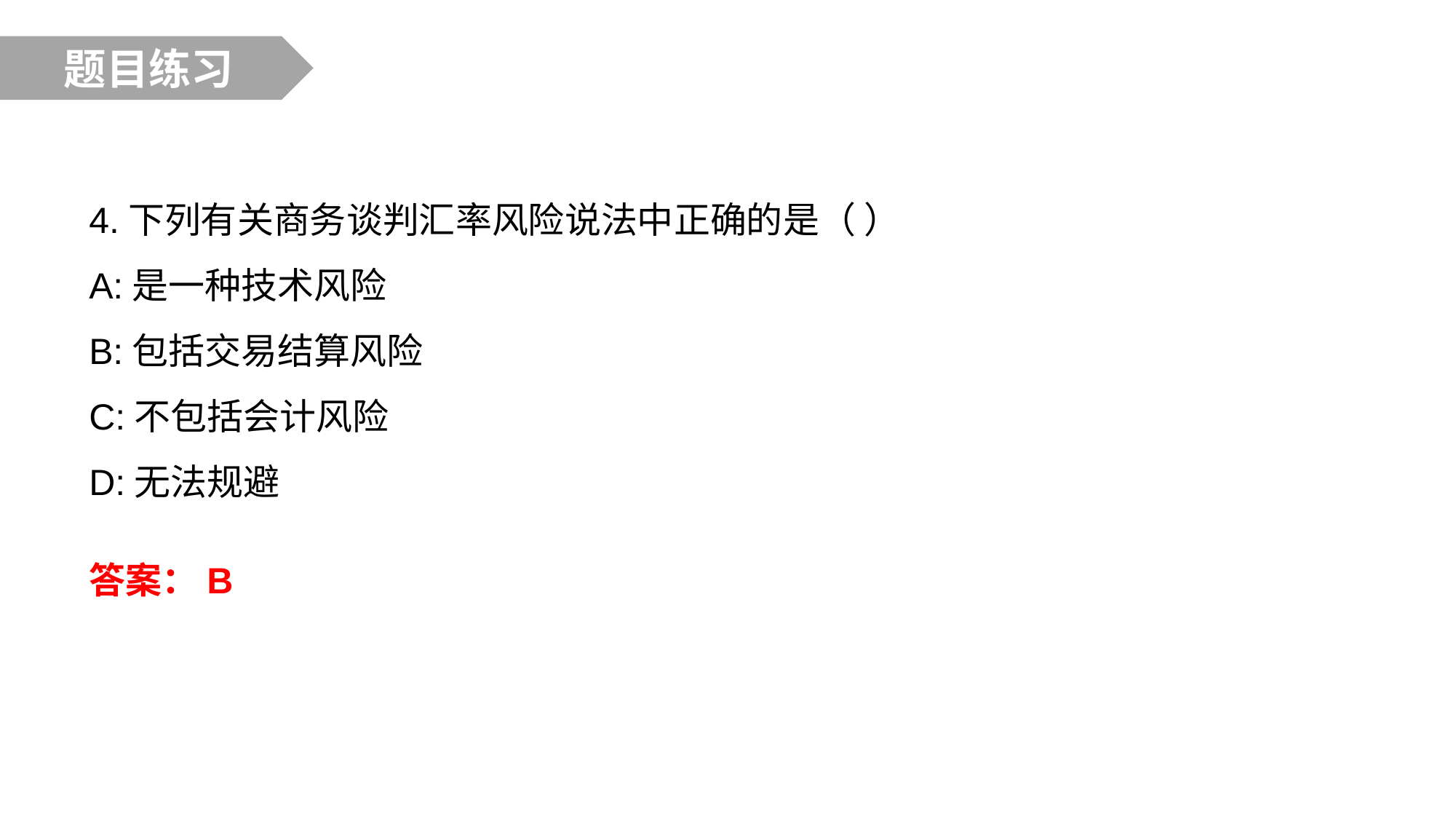

题目练习
4.下列有关商务谈判汇率风险说法中正确的是（ ）
A:是一种技术风险
B:包括交易结算风险
C:不包括会计风险
D:无法规避
答案：B